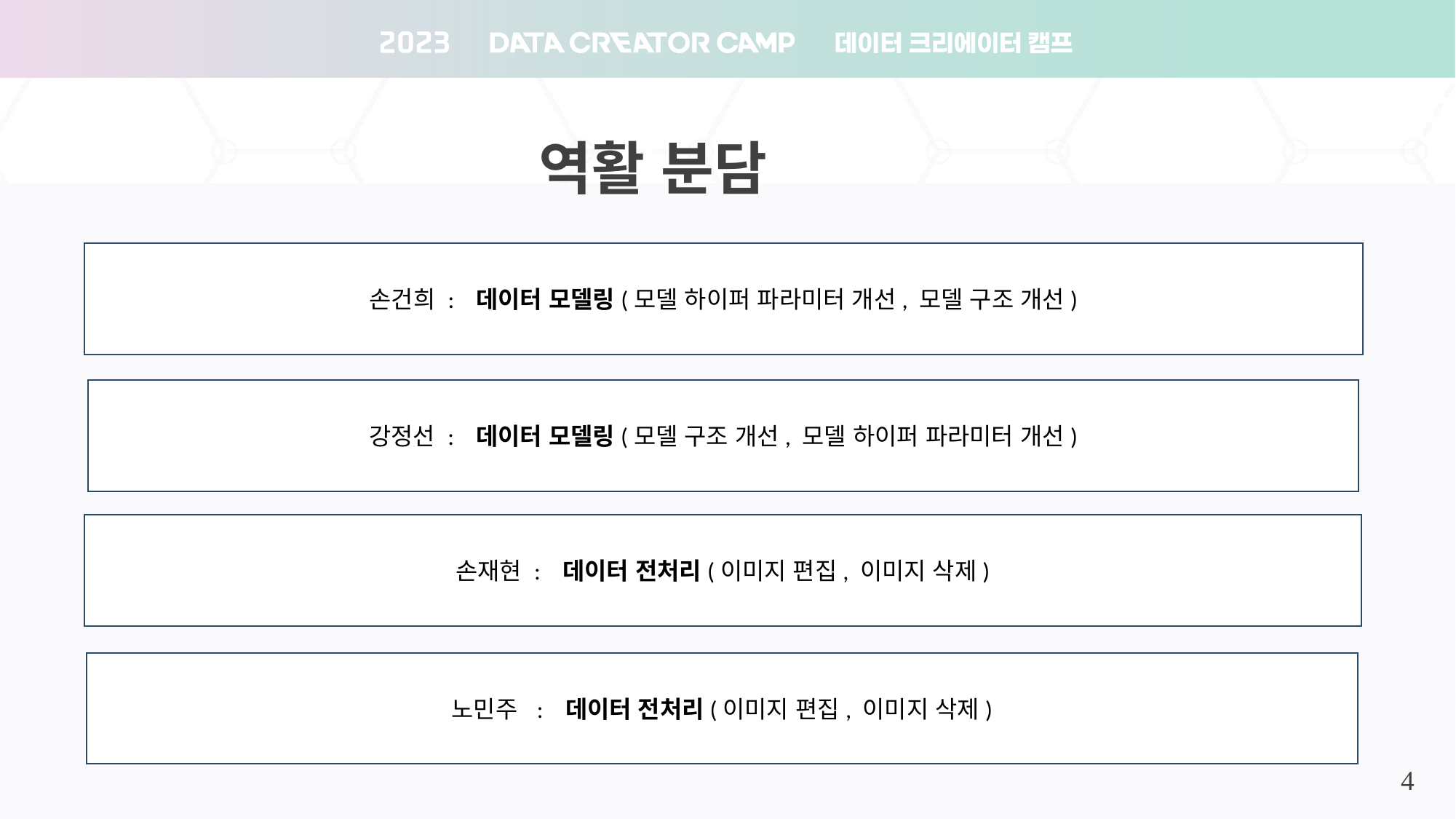

역활 분담
손건희 :   데이터 모델링(모델 하이퍼 파라미터 개선, 모델 구조 개선)
강정선 :   데이터 모델링(모델 구조 개선, 모델 하이퍼 파라미터 개선)
손재현 :   데이터 전처리(이미지 편집, 이미지 삭제)
노민주  :   데이터 전처리(이미지 편집, 이미지 삭제)
4